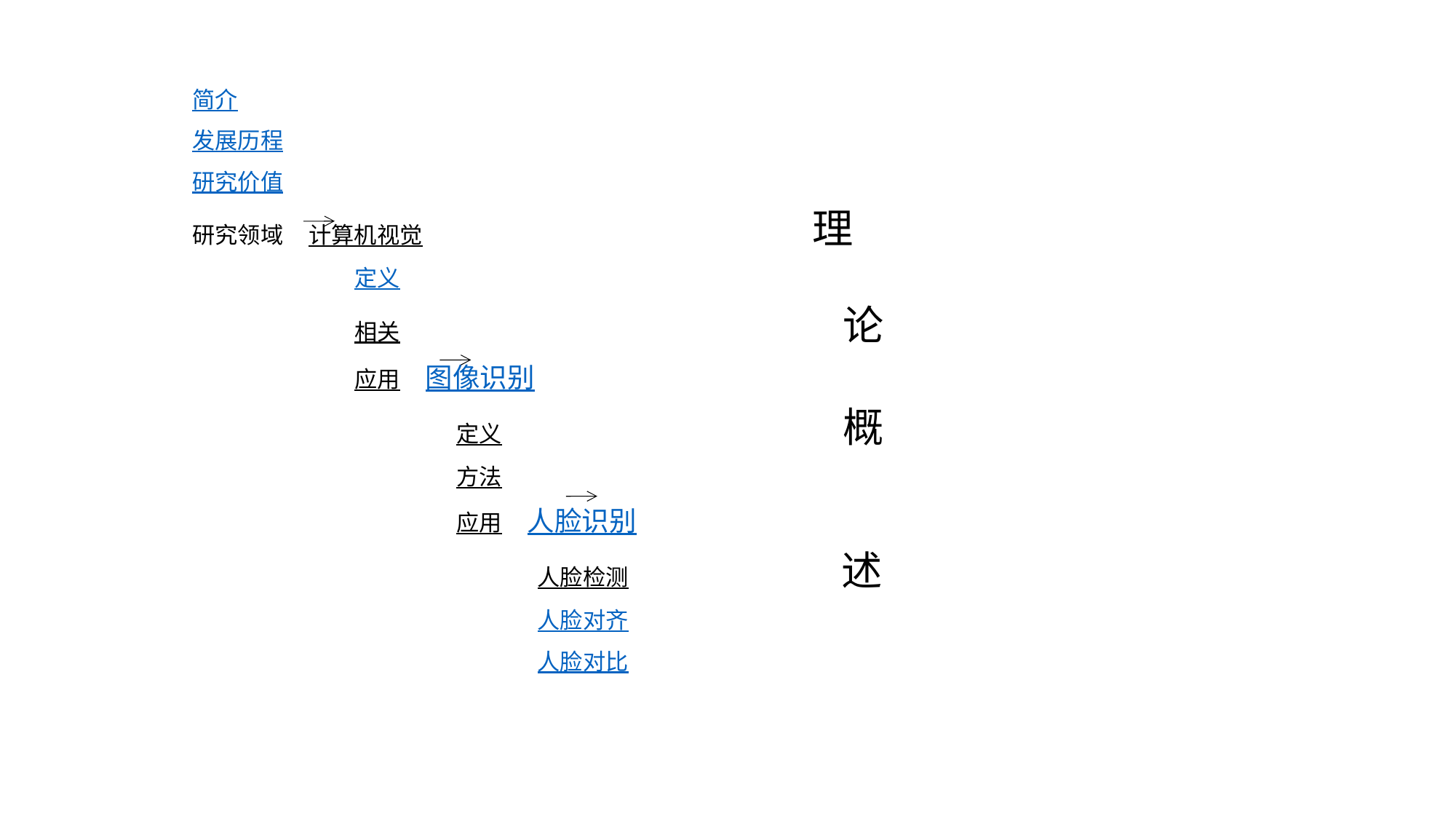

简介
发展历程
研究价值
研究领域     计算机视觉                                                               理
                               定义
                               相关                                                                                       论
                               应用     图像识别
                                                   定义                                                                   概
                                                   方法
                                                   应用     人脸识别
                                                                   人脸检测                                         述
                                                                   人脸对齐
                                                                   人脸对比